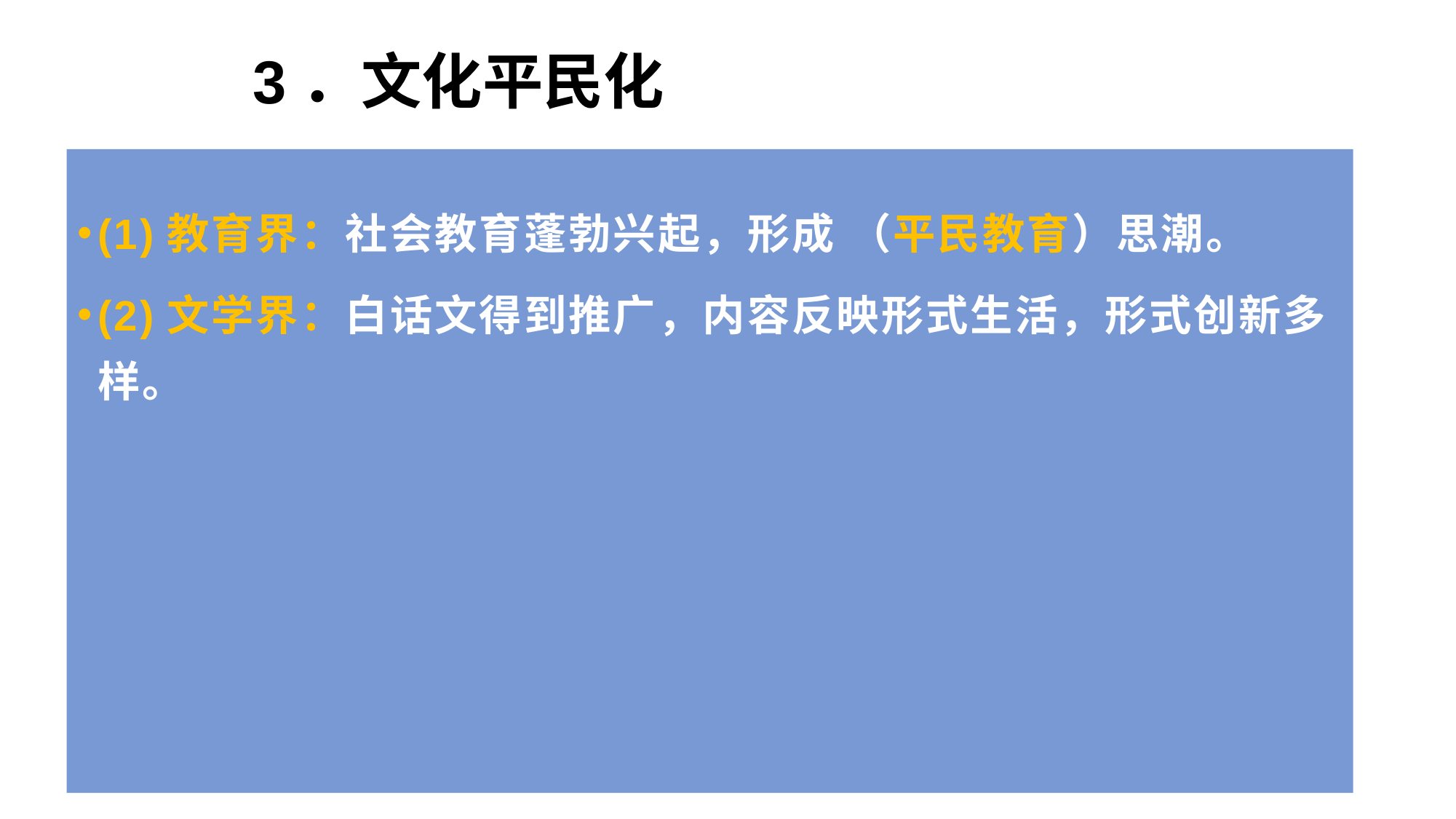

# 3．文化平民化

(1)教育界：社会教育蓬勃兴起，形成 （平民教育）思潮。
(2)文学界：白话文得到推广，内容反映形式生活，形式创新多样。